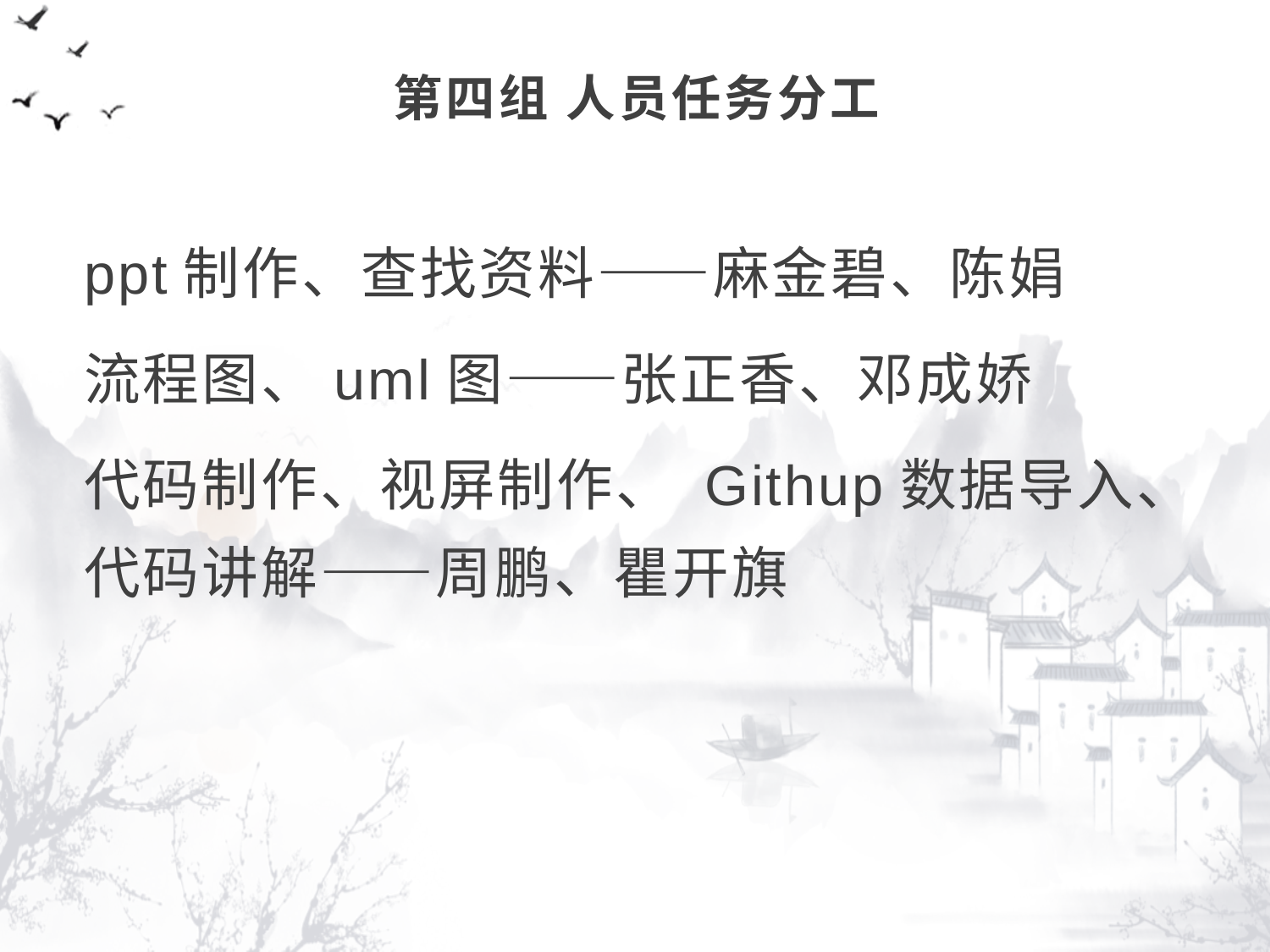

# 第四组 人员任务分工

ppt制作、查找资料——麻金碧、陈娟
流程图、uml图——张正香、邓成娇
代码制作、视屏制作、 Githup数据导入、代码讲解——周鹏、瞿开旗